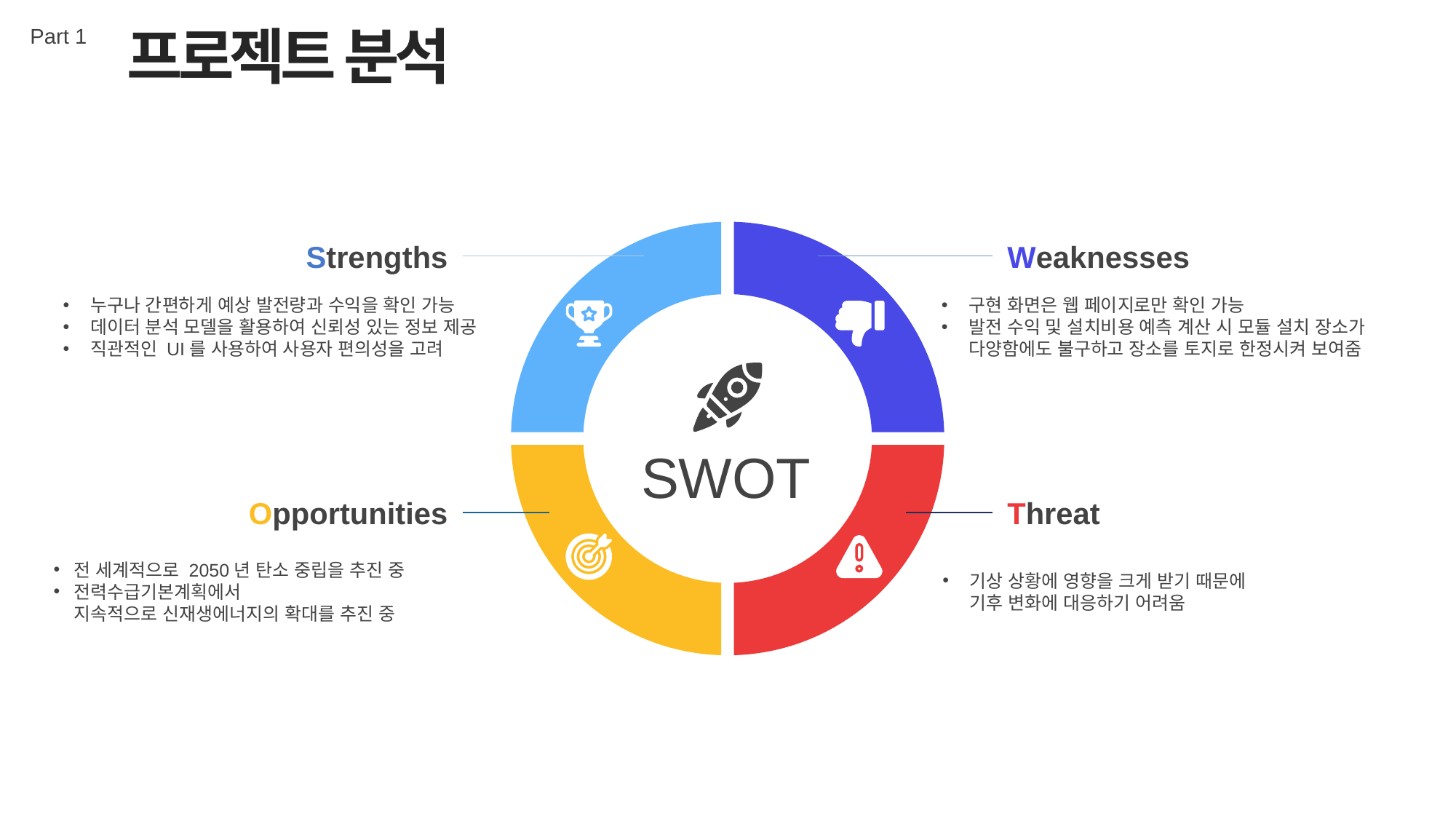

프로젝트 분석
Part 1
Weaknesses

구현 화면은 웹 페이지로만 확인 가능
발전 수익 및 설치비용 예측 계산 시 모듈 설치 장소가 다양함에도 불구하고 장소를 토지로 한정시켜 보여줌
Strengths

누구나 간편하게 예상 발전량과 수익을 확인 가능
데이터 분석 모델을 활용하여 신뢰성 있는 정보 제공
직관적인 UI를 사용하여 사용자 편의성을 고려

SWOT

Opportunities
전 세계적으로 2050년 탄소 중립을 추진 중
전력수급기본계획에서
지속적으로 신재생에너지의 확대를 추진 중

Threat
기상 상황에 영향을 크게 받기 때문에
기후 변화에 대응하기 어려움